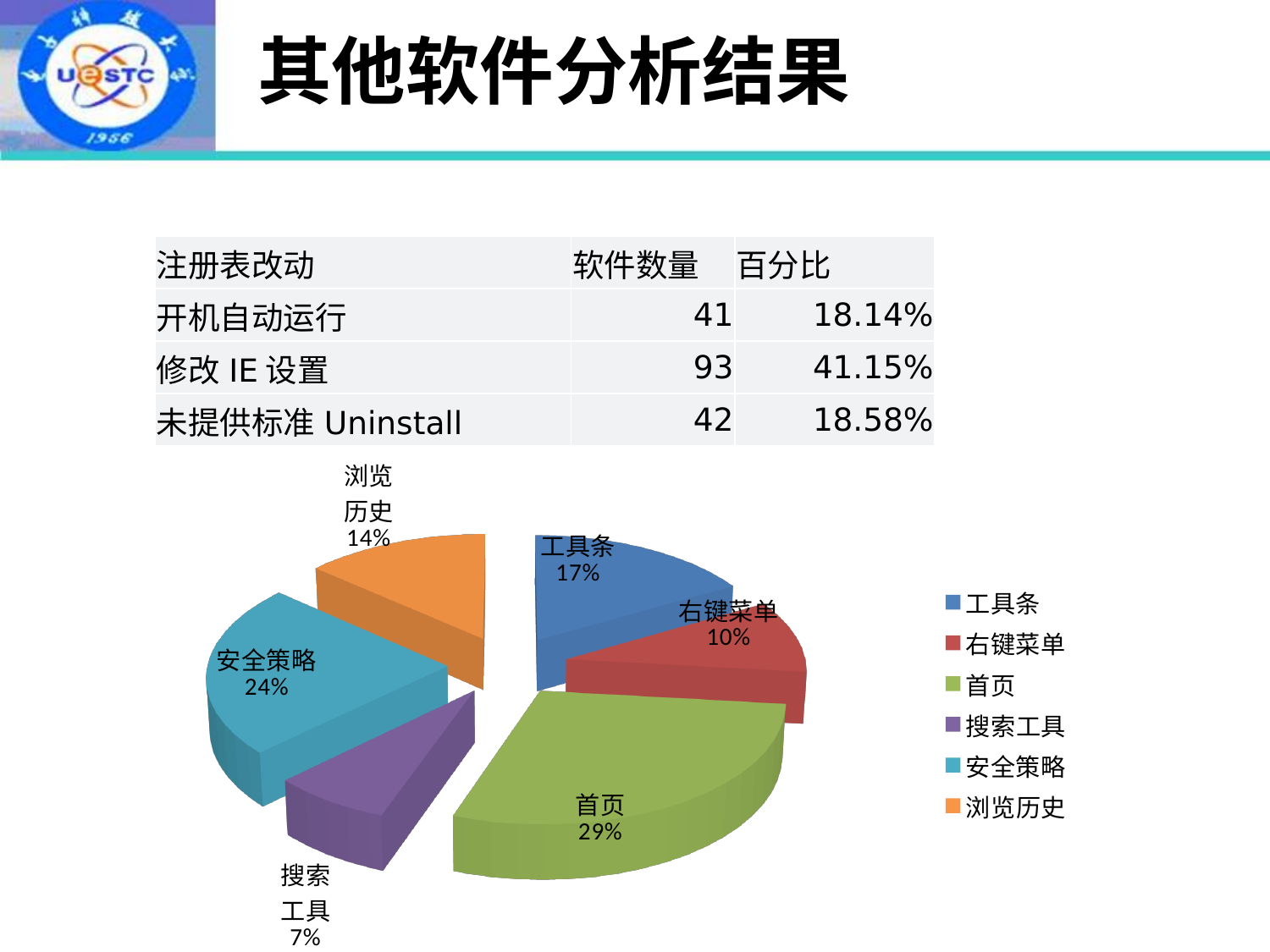

# 其他软件分析结果
| 注册表改动 | 软件数量 | 百分比 |
| --- | --- | --- |
| 开机自动运行 | 41 | 18.14% |
| 修改IE设置 | 93 | 41.15% |
| 未提供标准Uninstall | 42 | 18.58% |

[unsupported chart]